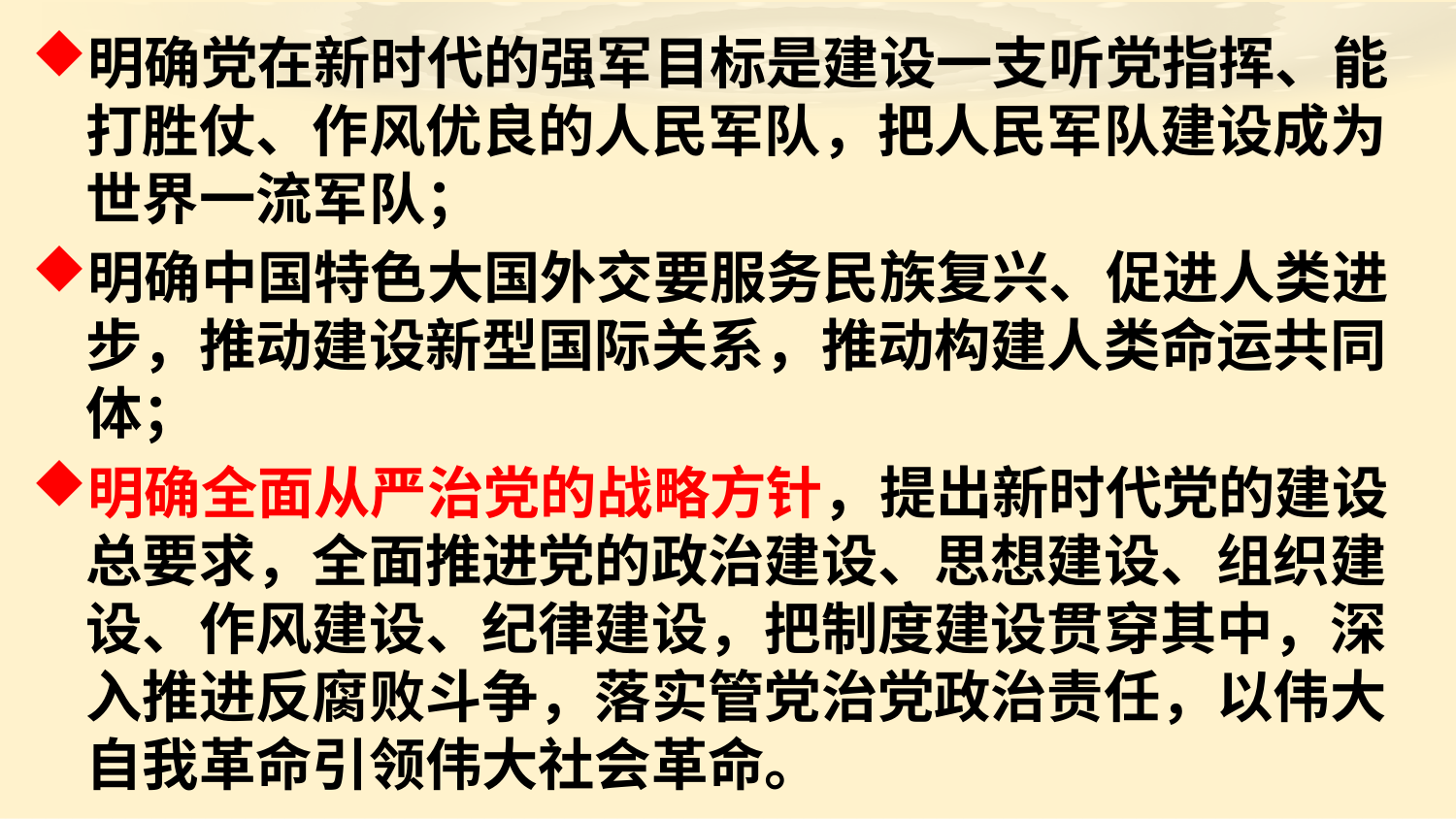

明确党在新时代的强军目标是建设一支听党指挥、能打胜仗、作风优良的人民军队，把人民军队建设成为世界一流军队；
明确中国特色大国外交要服务民族复兴、促进人类进步，推动建设新型国际关系，推动构建人类命运共同体；
明确全面从严治党的战略方针，提出新时代党的建设总要求，全面推进党的政治建设、思想建设、组织建设、作风建设、纪律建设，把制度建设贯穿其中，深入推进反腐败斗争，落实管党治党政治责任，以伟大自我革命引领伟大社会革命。